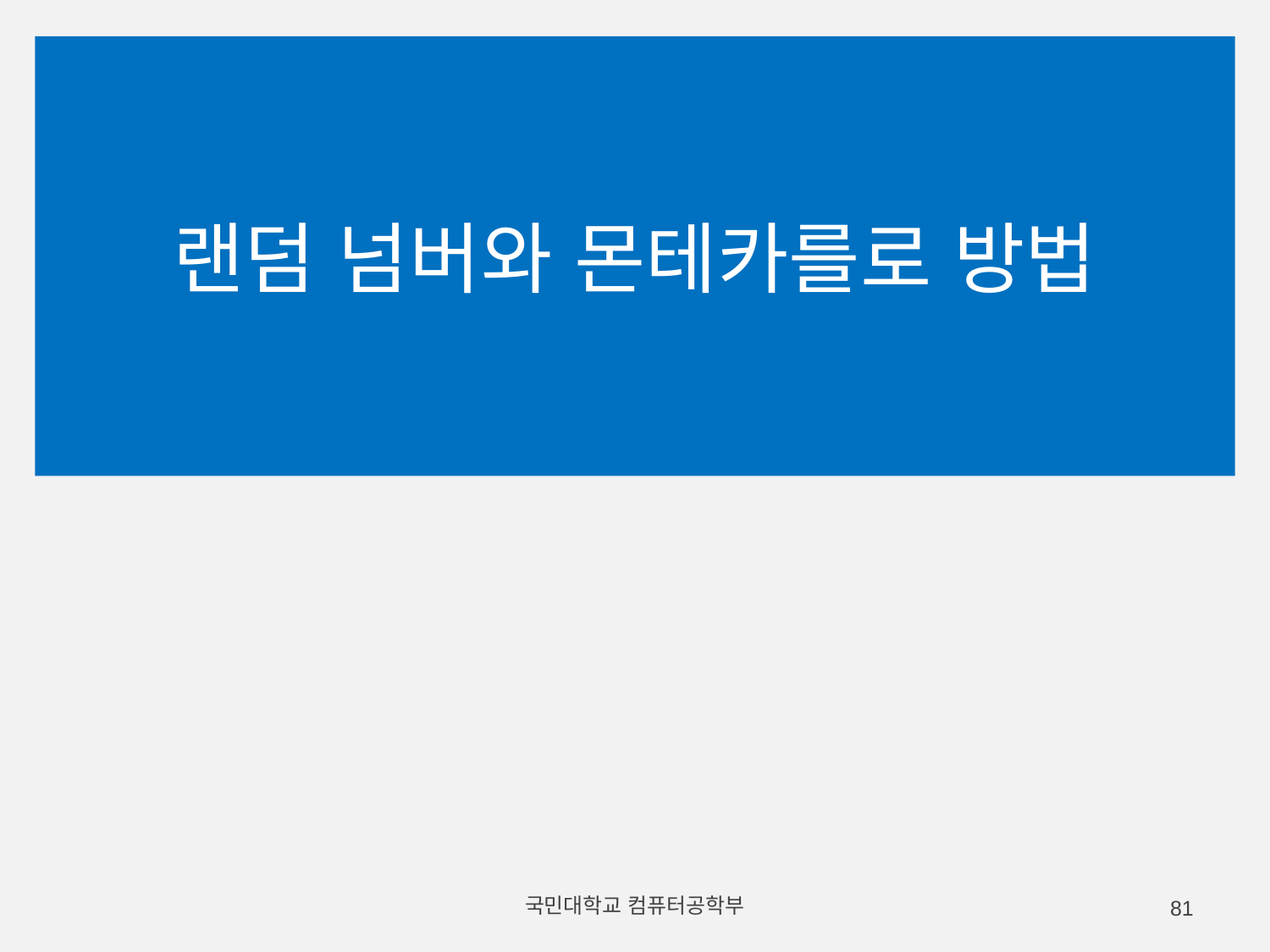

# 랜덤 넘버와 몬테카를로 방법

국민대학교 컴퓨터공학부
81